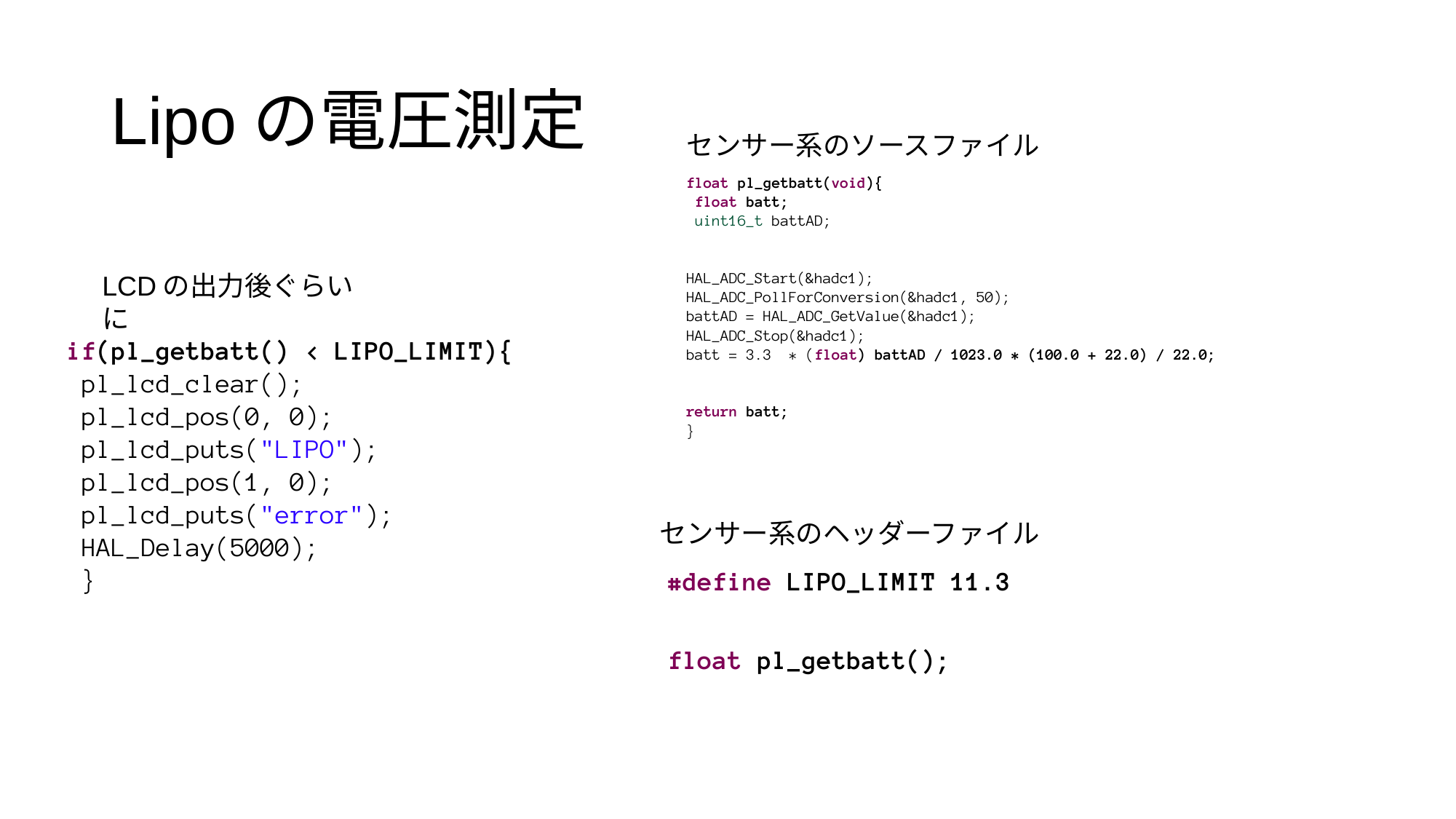

# Lipoの電圧測定
センサー系のソースファイル
float pl_getbatt(void){
 float batt;
 uint16_t battAD;

HAL_ADC_Start(&hadc1);
HAL_ADC_PollForConversion(&hadc1, 50);
battAD = HAL_ADC_GetValue(&hadc1);
HAL_ADC_Stop(&hadc1);
batt = 3.3  * (float) battAD / 1023.0 * (100.0 + 22.0) / 22.0;

return batt;
}
LCDの出力後ぐらいに
 if(pl_getbatt() < LIPO_LIMIT){
  pl_lcd_clear();
  pl_lcd_pos(0, 0);
  pl_lcd_puts("LIPO");
  pl_lcd_pos(1, 0);
  pl_lcd_puts("error");
  HAL_Delay(5000);
  }
センサー系のヘッダーファイル
#define LIPO_LIMIT 11.3
float pl_getbatt();